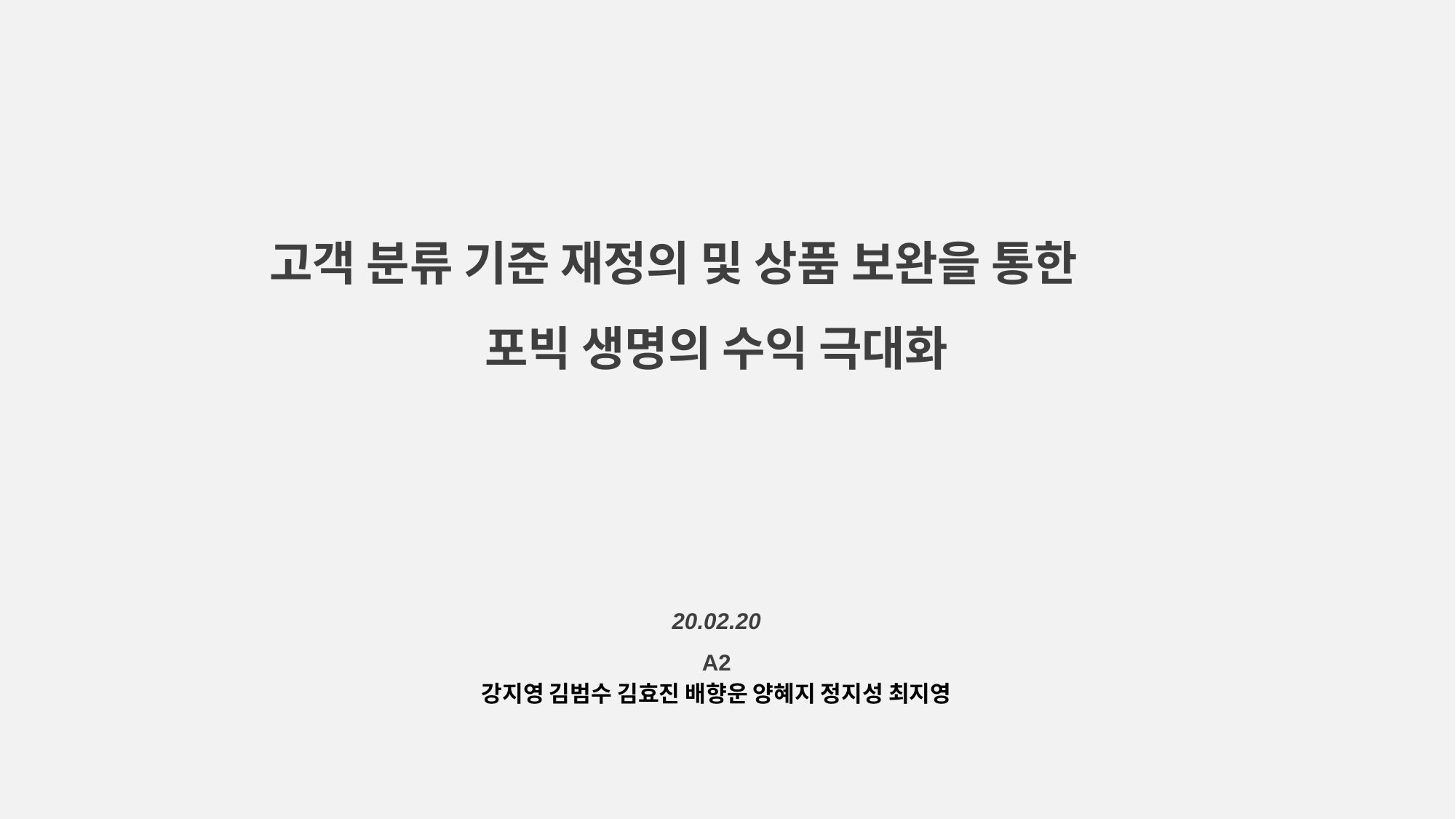

고객 분류 기준 재정의 및 상품 보완을 통한
포빅 생명의 수익 극대화

20.02.20
A2
강지영 김범수 김효진 배향운 양혜지 정지성 최지영